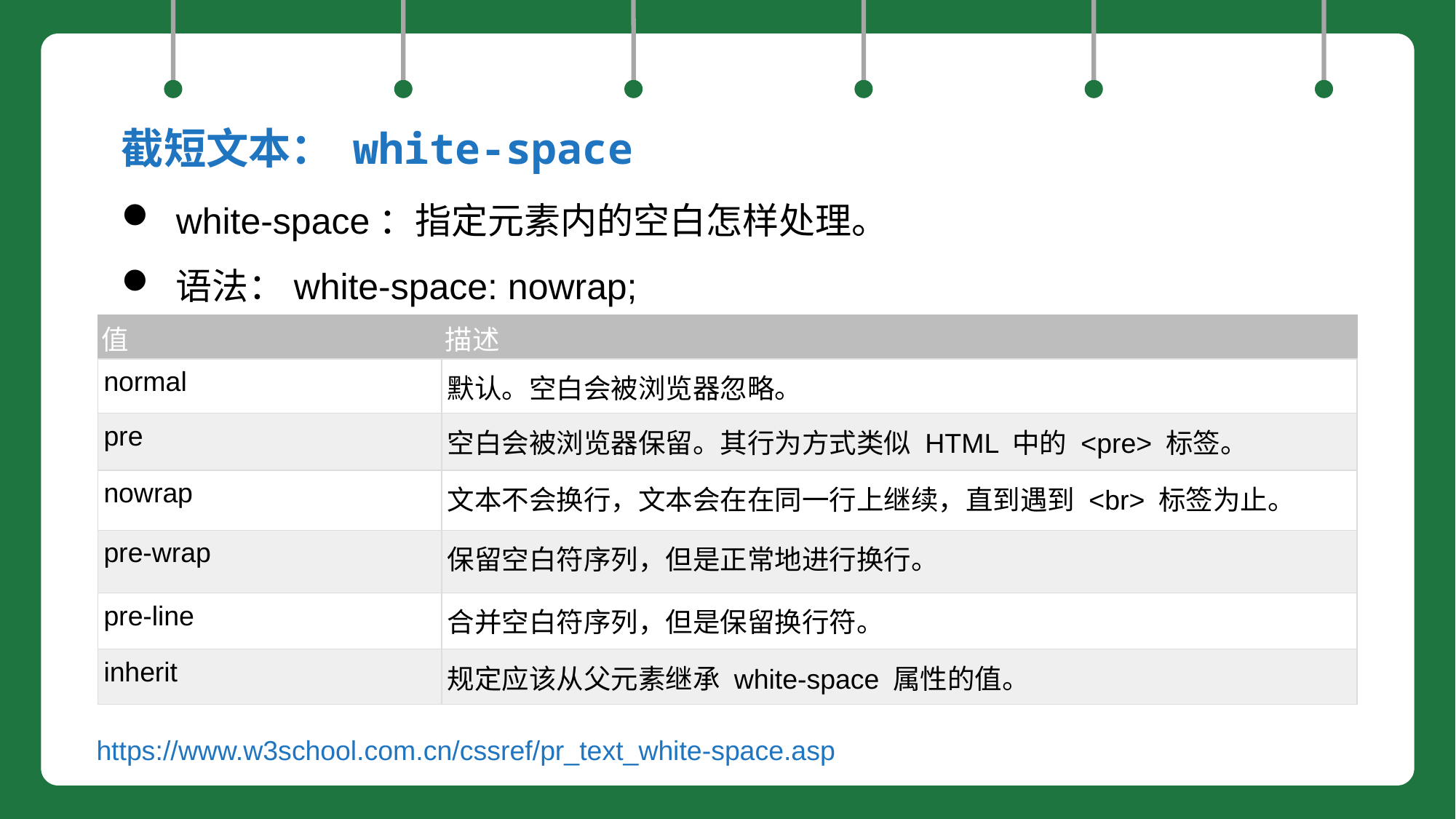

截短文本： white-space
white-space：指定元素内的空白怎样处理。
语法：white-space: nowrap;
| 值 | 描述 |
| --- | --- |
| normal | 默认。空白会被浏览器忽略。 |
| pre | 空白会被浏览器保留。其行为方式类似 HTML 中的 <pre> 标签。 |
| nowrap | 文本不会换行，文本会在在同一行上继续，直到遇到 <br> 标签为止。 |
| pre-wrap | 保留空白符序列，但是正常地进行换行。 |
| pre-line | 合并空白符序列，但是保留换行符。 |
| inherit | 规定应该从父元素继承 white-space 属性的值。 |
https://www.w3school.com.cn/cssref/pr_text_white-space.asp